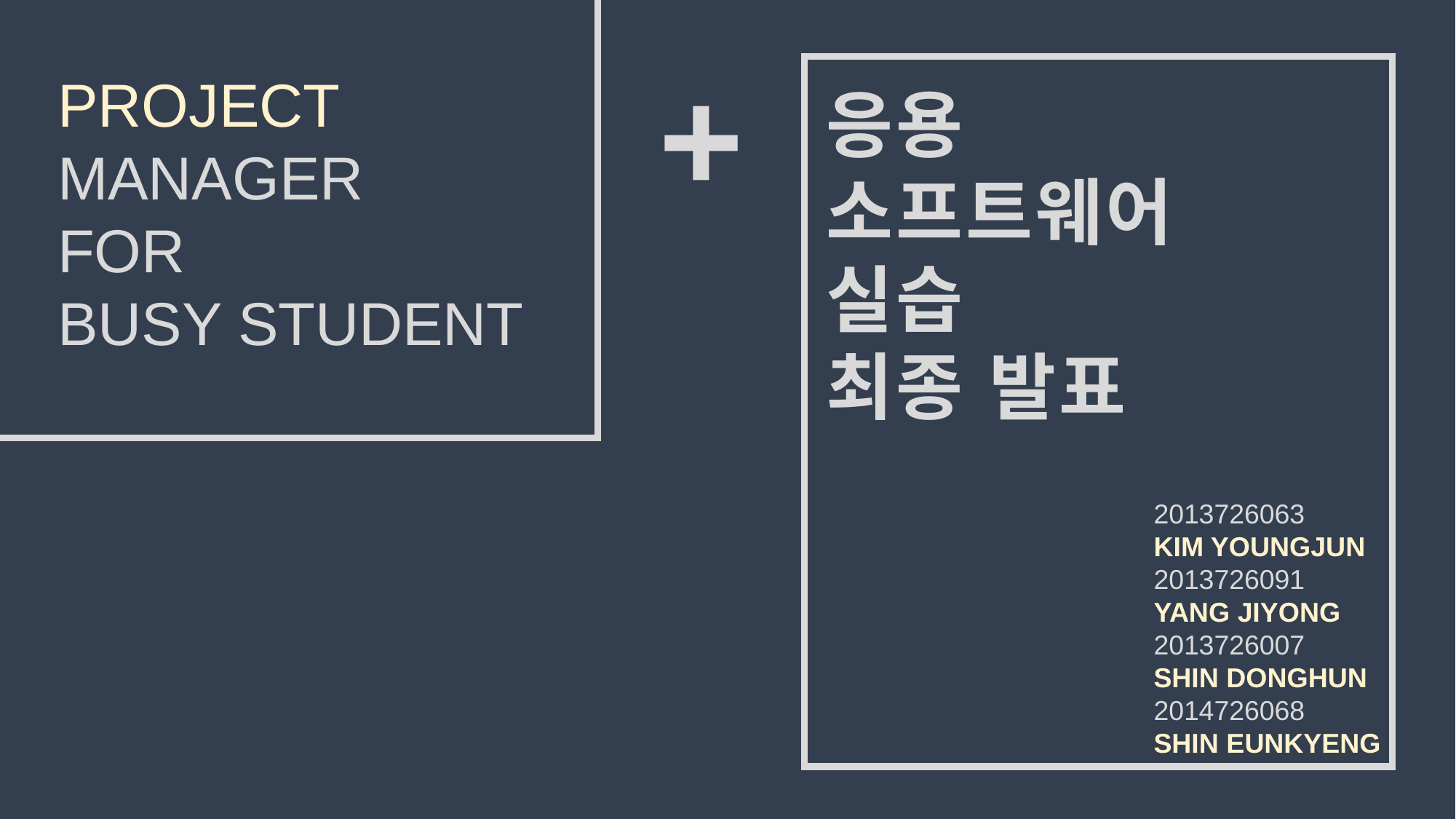

+

PROJECT MANAGER
FOR
BUSY STUDENT
응용
소프트웨어
실습
최종 발표
2013726063
KIM YOUNGJUN
2013726091
YANG JIYONG
2013726007
SHIN DONGHUN
2014726068
SHIN EUNKYENG